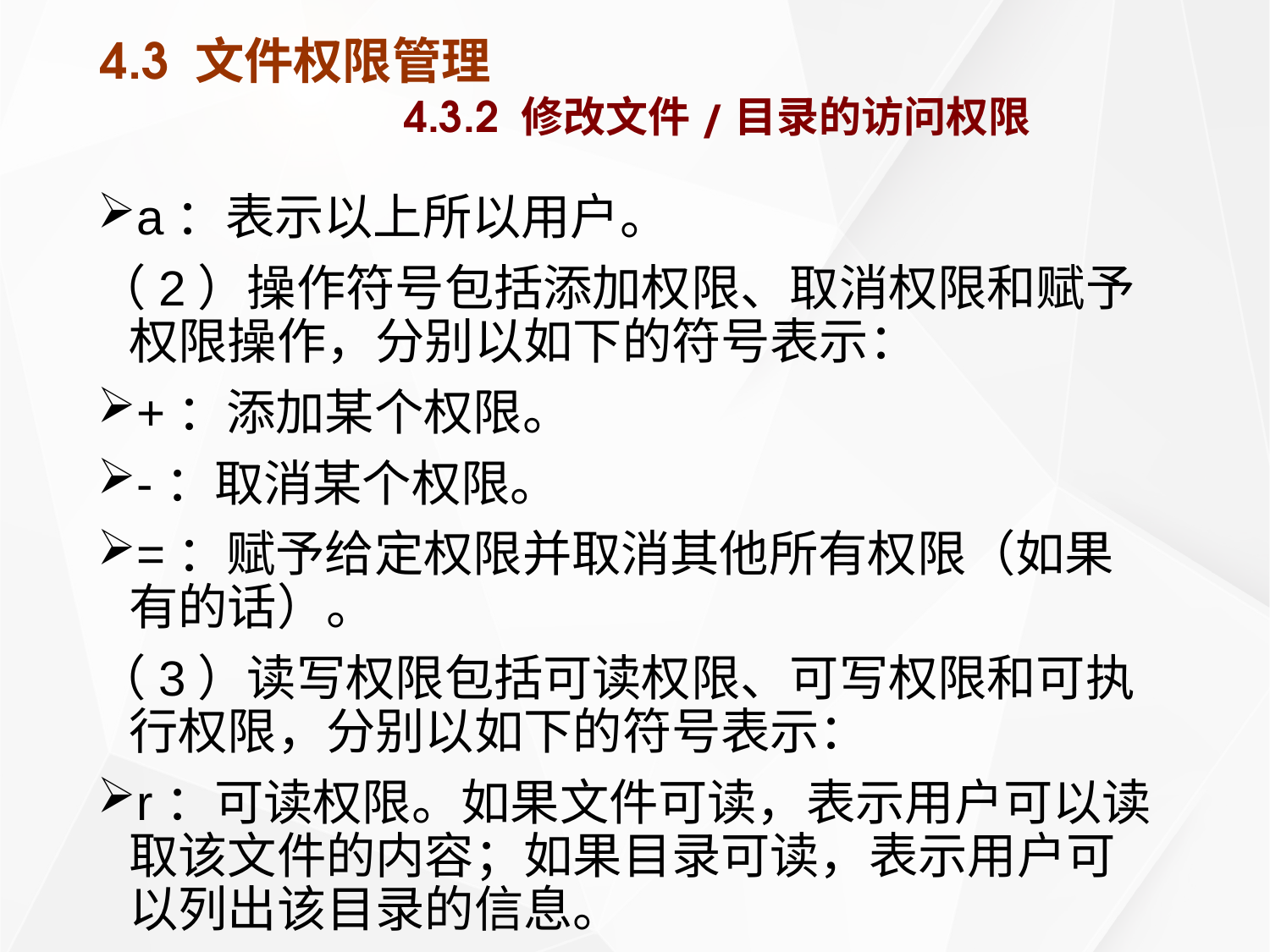

# 4.3 文件权限管理 4.3.2 修改文件/目录的访问权限
a：表示以上所以用户。
（2）操作符号包括添加权限、取消权限和赋予权限操作，分别以如下的符号表示：
+：添加某个权限。
-：取消某个权限。
=：赋予给定权限并取消其他所有权限（如果有的话）。
（3）读写权限包括可读权限、可写权限和可执行权限，分别以如下的符号表示：
r：可读权限。如果文件可读，表示用户可以读取该文件的内容；如果目录可读，表示用户可以列出该目录的信息。